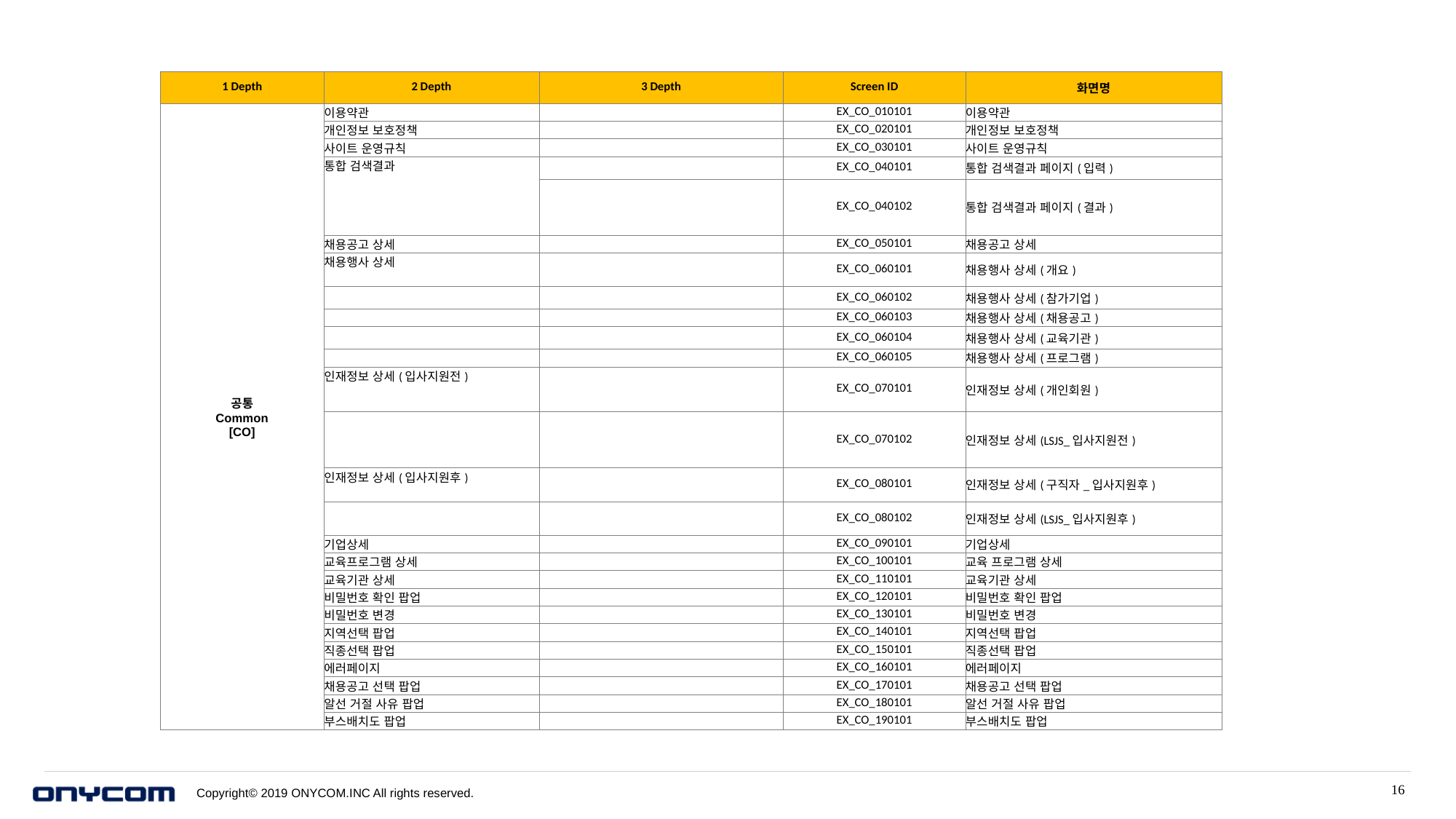

| 1 Depth | 2 Depth | 3 Depth | Screen ID | 화면명 |
| --- | --- | --- | --- | --- |
| 공통 Common [CO] | 이용약관 |  | EX\_CO\_010101 | 이용약관 |
|  | 개인정보 보호정책 |  | EX\_CO\_020101 | 개인정보 보호정책 |
|  | 사이트 운영규칙 |  | EX\_CO\_030101 | 사이트 운영규칙 |
|  | 통합 검색결과 |  | EX\_CO\_040101 | 통합 검색결과 페이지(입력) |
|  |  |  | EX\_CO\_040102 | 통합 검색결과 페이지(결과) |
|  | 채용공고 상세 |  | EX\_CO\_050101 | 채용공고 상세 |
|  | 채용행사 상세 |  | EX\_CO\_060101 | 채용행사 상세(개요) |
|  |  |  | EX\_CO\_060102 | 채용행사 상세(참가기업) |
|  |  |  | EX\_CO\_060103 | 채용행사 상세(채용공고) |
|  |  |  | EX\_CO\_060104 | 채용행사 상세(교육기관) |
|  |  |  | EX\_CO\_060105 | 채용행사 상세(프로그램) |
|  | 인재정보 상세(입사지원전) |  | EX\_CO\_070101 | 인재정보 상세(개인회원) |
|  |  |  | EX\_CO\_070102 | 인재정보 상세(LSJS\_입사지원전) |
|  | 인재정보 상세(입사지원후) |  | EX\_CO\_080101 | 인재정보 상세(구직자\_입사지원후) |
|  |  |  | EX\_CO\_080102 | 인재정보 상세(LSJS\_입사지원후) |
|  | 기업상세 |  | EX\_CO\_090101 | 기업상세 |
|  | 교육프로그램 상세 |  | EX\_CO\_100101 | 교육 프로그램 상세 |
|  | 교육기관 상세 |  | EX\_CO\_110101 | 교육기관 상세 |
|  | 비밀번호 확인 팝업 |  | EX\_CO\_120101 | 비밀번호 확인 팝업 |
|  | 비밀번호 변경 |  | EX\_CO\_130101 | 비밀번호 변경 |
|  | 지역선택 팝업 |  | EX\_CO\_140101 | 지역선택 팝업 |
|  | 직종선택 팝업 |  | EX\_CO\_150101 | 직종선택 팝업 |
|  | 에러페이지 |  | EX\_CO\_160101 | 에러페이지 |
|  | 채용공고 선택 팝업 |  | EX\_CO\_170101 | 채용공고 선택 팝업 |
|  | 알선 거절 사유 팝업 |  | EX\_CO\_180101 | 알선 거절 사유 팝업 |
|  | 부스배치도 팝업 |  | EX\_CO\_190101 | 부스배치도 팝업 |
16